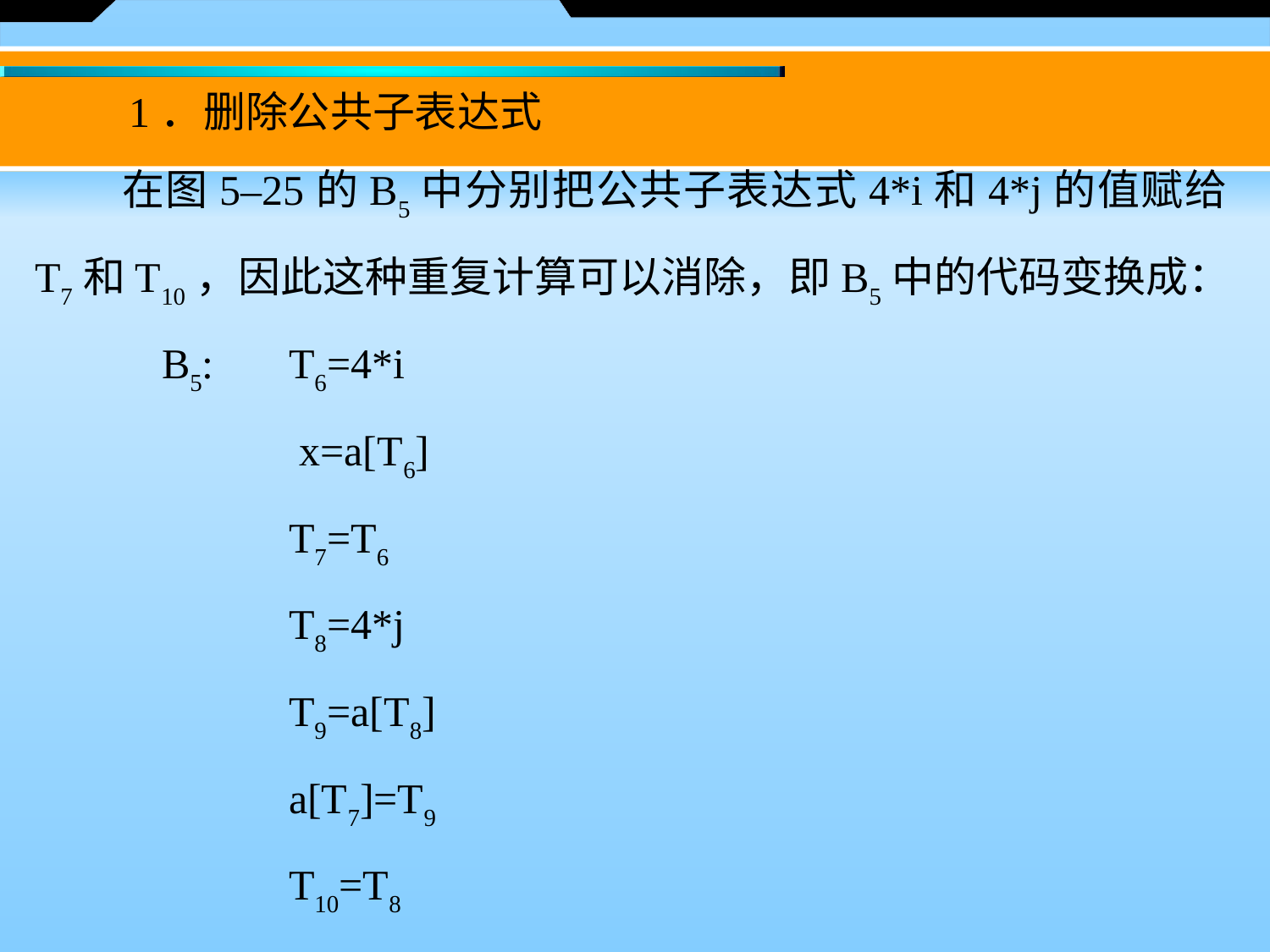

1．删除公共子表达式
　　在图5–25的B5中分别把公共子表达式4*i和4*j的值赋给T7和T10，因此这种重复计算可以消除，即B5中的代码变换成：
	B5:  	T6=4*i
    		 x=a[T6]
     		T7=T6
     		T8=4*j
     		T9=a[T8]
     		a[T7]=T9
     		T10=T8
     		a[T10]=x
     		goto B2